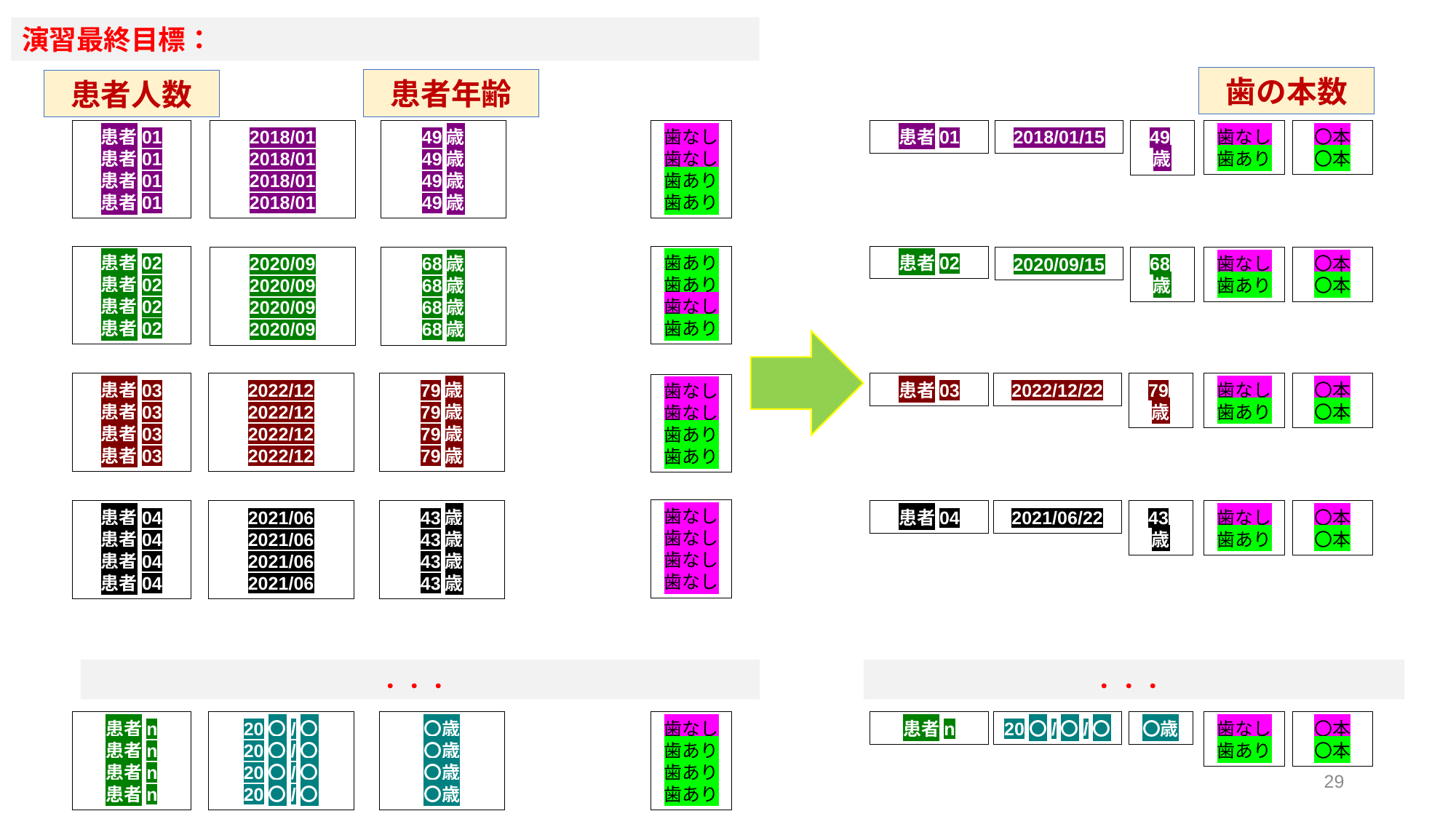

演習最終目標：
歯の本数
患者年齢
患者人数
〇本
〇本
患者01
患者01
患者01
患者01
患者01
歯なし
歯あり
2018/01
2018/01
2018/01
2018/01
49歳
49歳
49歳
49歳
歯なし
歯なし
歯あり
歯あり
2018/01/15
49歳
患者02
患者02
患者02
患者02
歯あり
歯あり
歯なし
歯あり
患者02
2020/09
2020/09
2020/09
2020/09
68歳
68歳
68歳
68歳
2020/09/15
68歳
〇本
〇本
歯なし
歯あり

患者03
患者03
患者03
患者03
2022/12
2022/12
2022/12
2022/12
79歳
79歳
79歳
79歳
患者03
2022/12/22
79歳
〇本
〇本
歯なし
歯あり
歯なし
歯なし
歯あり
歯あり
歯なし
歯なし
歯なし
歯なし
2021/06
2021/06
2021/06
2021/06
43歳
43歳
43歳
43歳
2021/06/22
43歳
〇本
〇本
歯なし
歯あり
患者04
患者04
患者04
患者04
患者04
．．．
．．．
患者n
患者n
患者n
患者n
20〇/〇
20〇/〇
20〇/〇
20〇/〇
〇歳
〇歳
〇歳
〇歳
歯なし
歯あり
歯あり
歯あり
患者n
20〇/〇/〇
〇歳
〇本
〇本
歯なし
歯あり
29